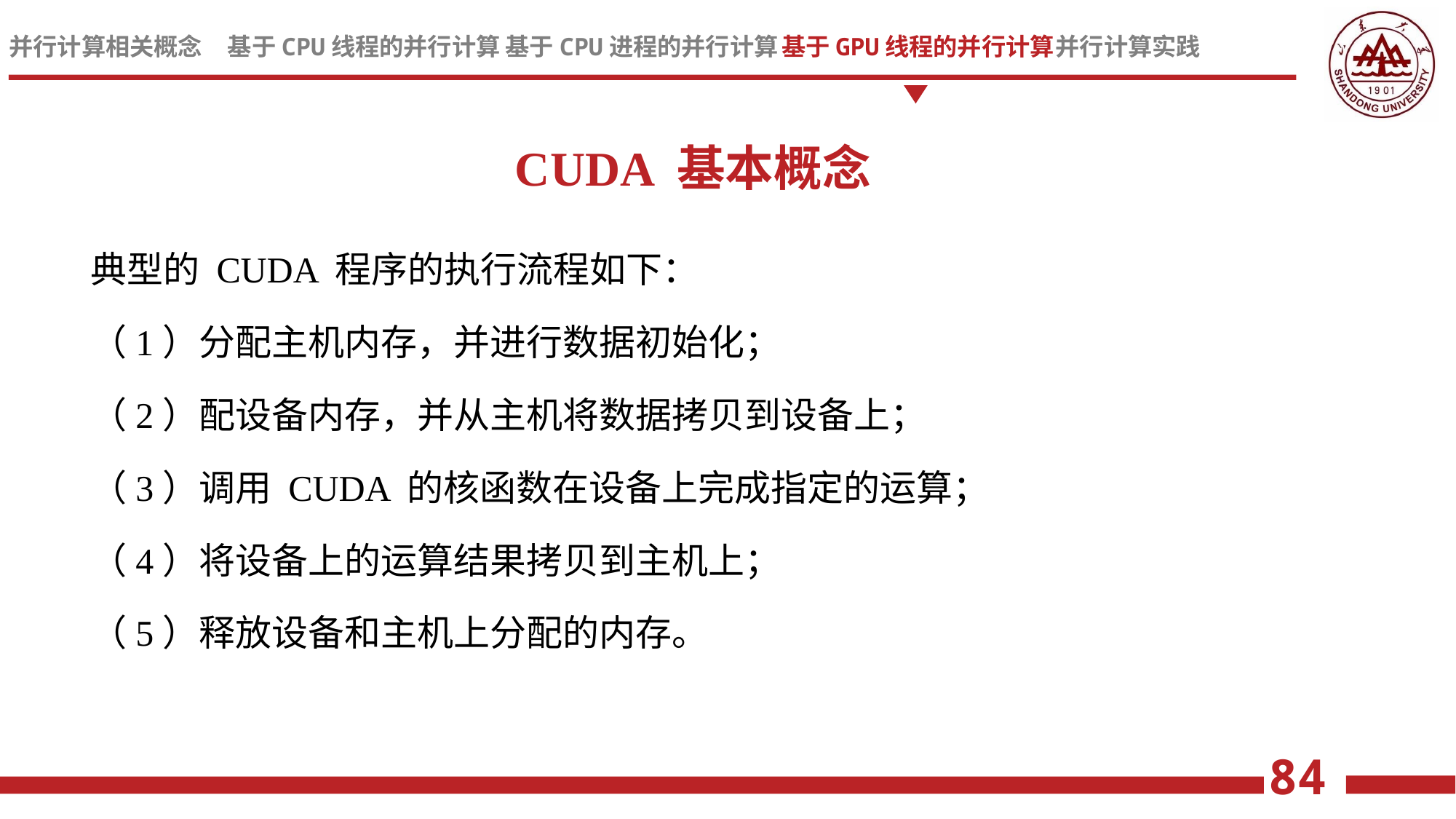

CUDA 基本概念
典型的 CUDA 程序的执行流程如下：
（1）分配主机内存，并进行数据初始化；
（2）配设备内存，并从主机将数据拷贝到设备上；
（3）调用 CUDA 的核函数在设备上完成指定的运算；
（4）将设备上的运算结果拷贝到主机上；
（5）释放设备和主机上分配的内存。